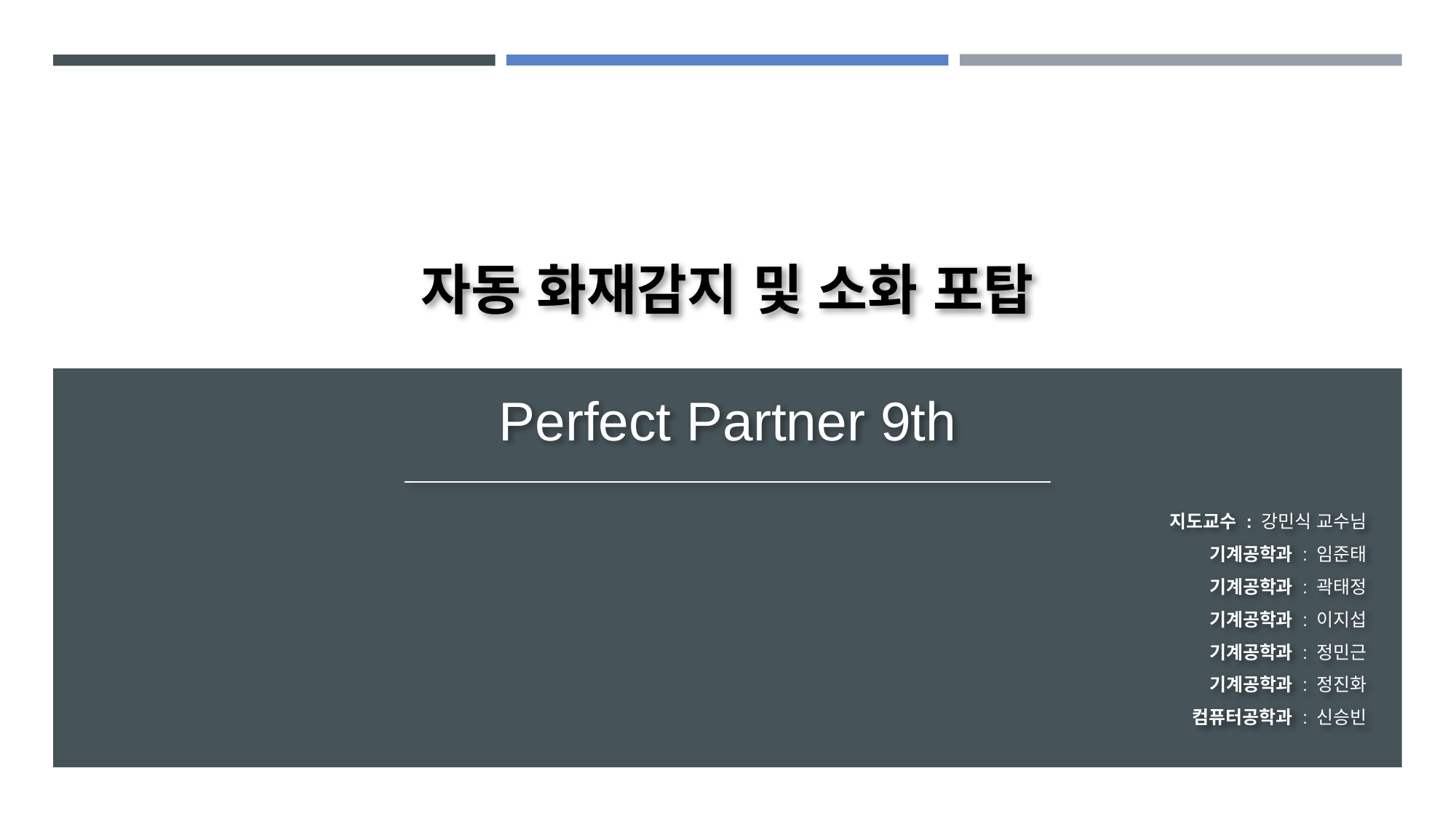

# 자동 화재감지 및 소화 포탑 Perfect Partner 9th
지도교수 : 강민식 교수님
기계공학과 : 임준태
기계공학과 : 곽태정
기계공학과 : 이지섭
기계공학과 : 정민근
기계공학과 : 정진화
컴퓨터공학과 : 신승빈